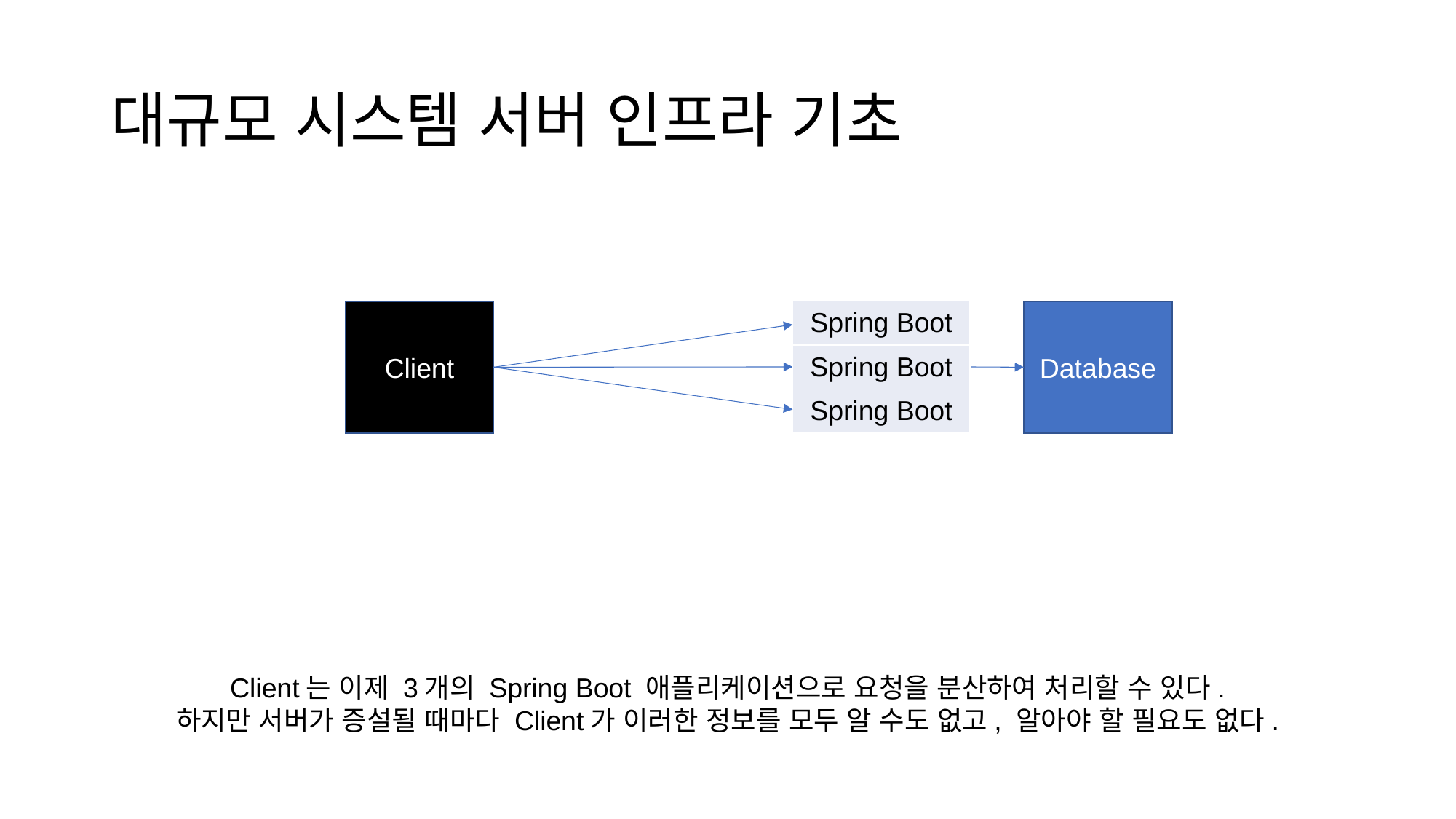

# 대규모 시스템 서버 인프라 기초
| Spring Boot |
| --- |
| Spring Boot |
| Spring Boot |
Client
Database
Client는 이제 3개의 Spring Boot 애플리케이션으로 요청을 분산하여 처리할 수 있다.
하지만 서버가 증설될 때마다 Client가 이러한 정보를 모두 알 수도 없고, 알아야 할 필요도 없다.